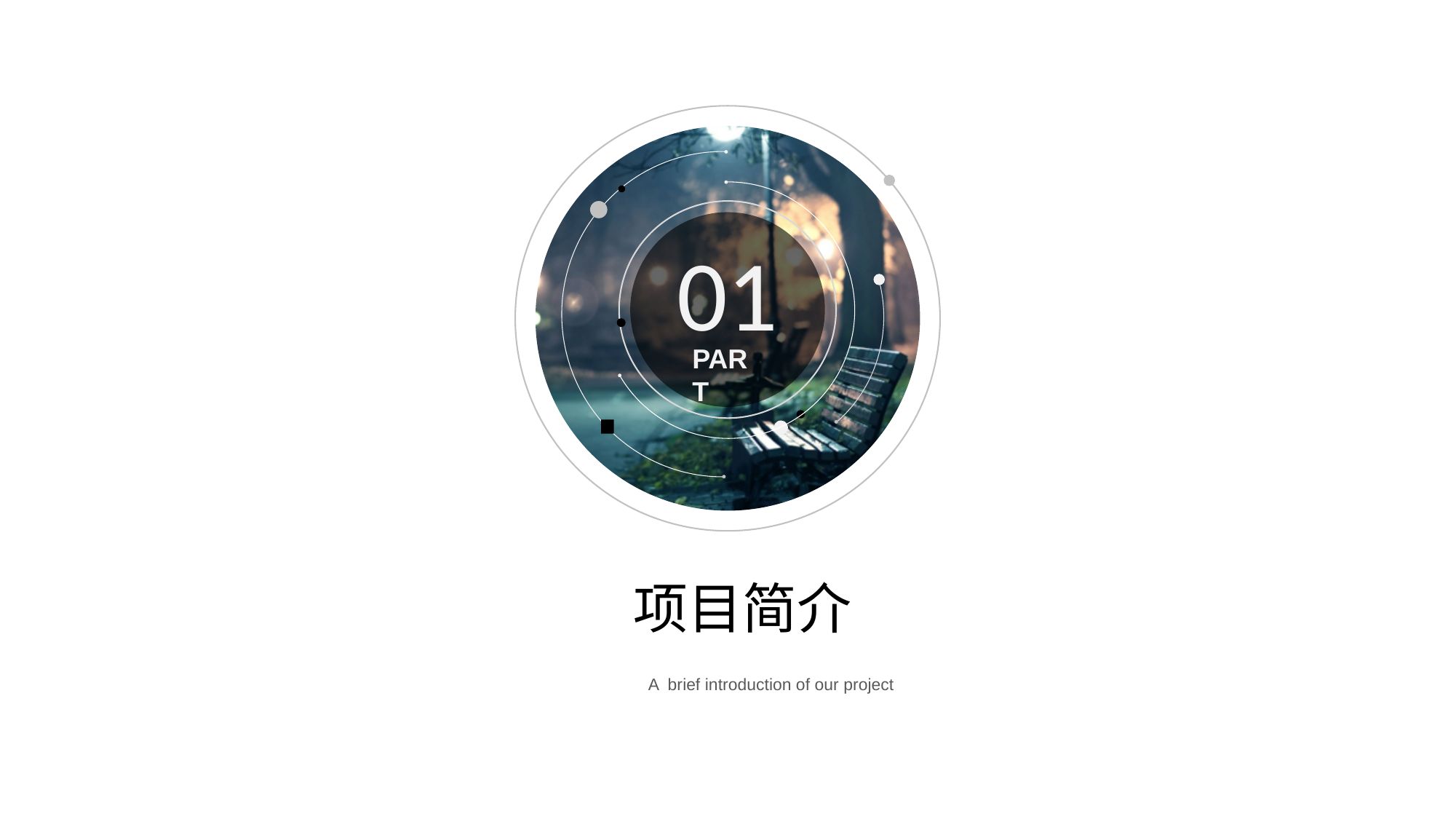

01

PART

     项目简介
                                                                                                    A  brief introduction of our project